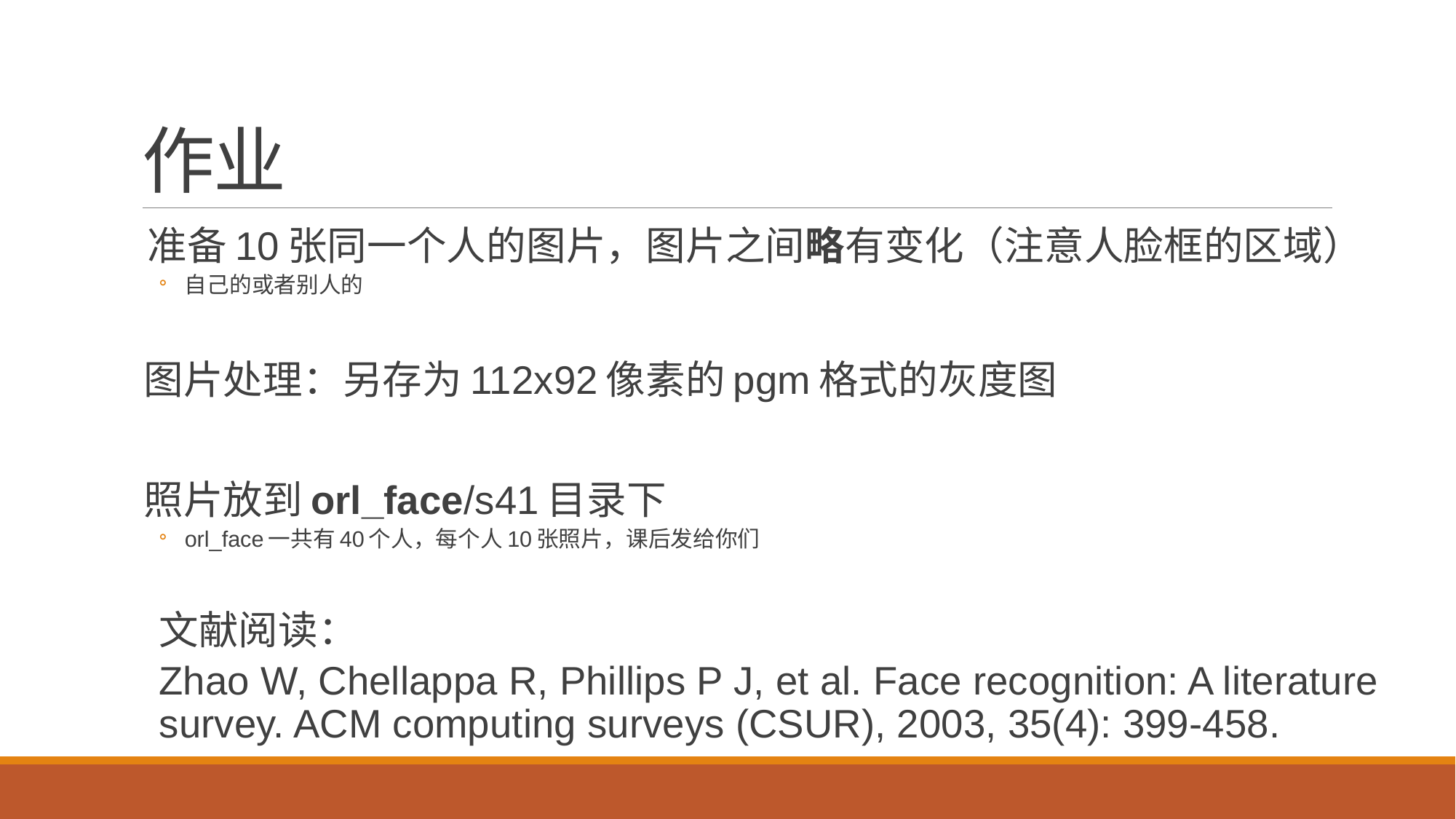

# 作业
 准备10张同一个人的图片，图片之间略有变化（注意人脸框的区域）
自己的或者别人的

图片处理：另存为112x92像素的pgm格式的灰度图

照片放到orl_face/s41目录下
orl_face一共有40个人，每个人10张照片，课后发给你们

文献阅读：
Zhao W, Chellappa R, Phillips P J, et al. Face recognition: A literature survey. ACM computing surveys (CSUR), 2003, 35(4): 399-458.

60